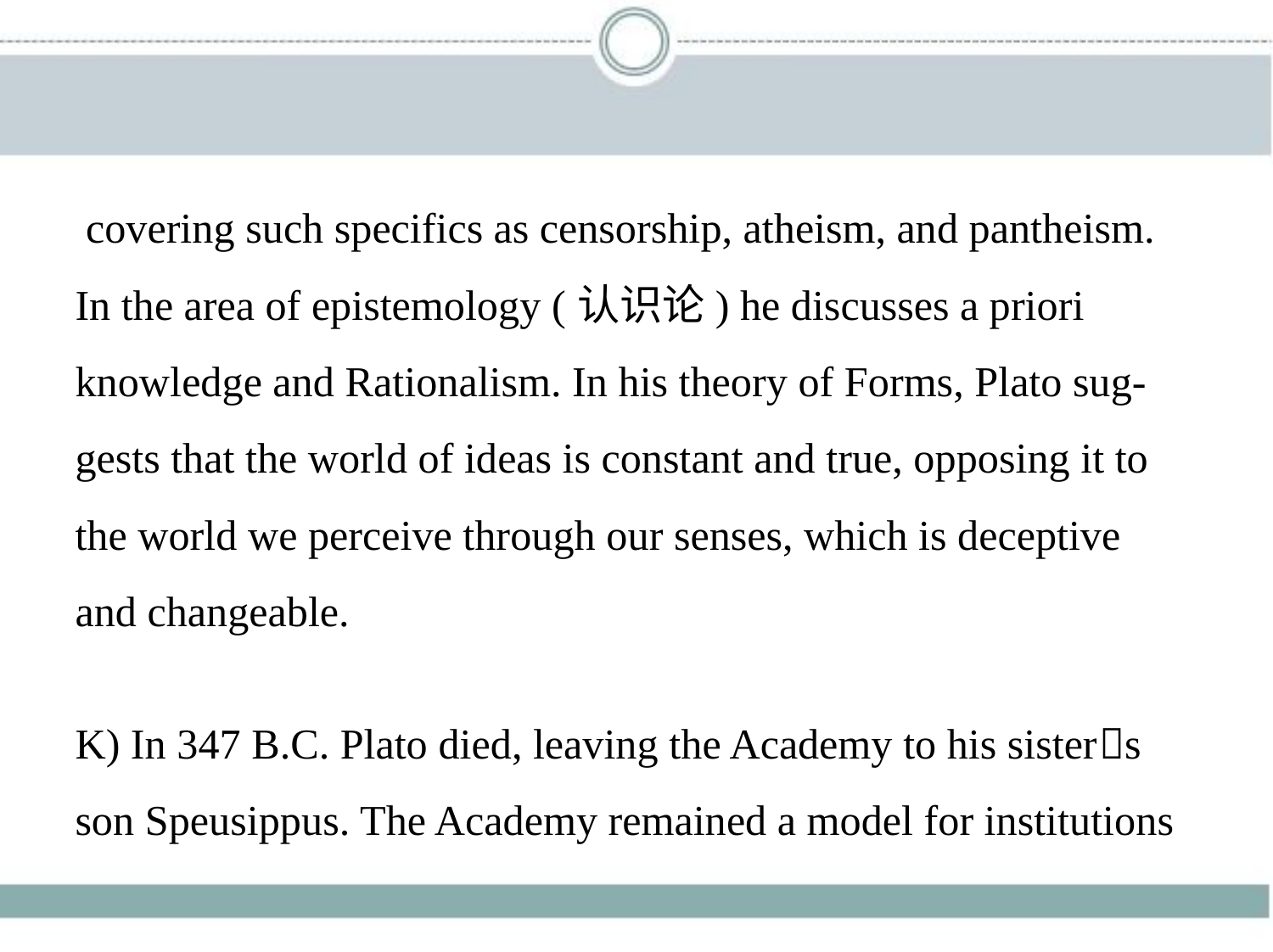

covering such specifics as censorship, atheism, and pantheism.
In the area of epistemology (认识论) he discusses a priori
knowledge and Rationalism. In his theory of Forms, Plato sug-
gests that the world of ideas is constant and true, opposing it to
the world we perceive through our senses, which is deceptive
and changeable.
K) In 347 B.C. Plato died, leaving the Academy to his sister􀆳s
son Speusippus. The Academy remained a model for institutions